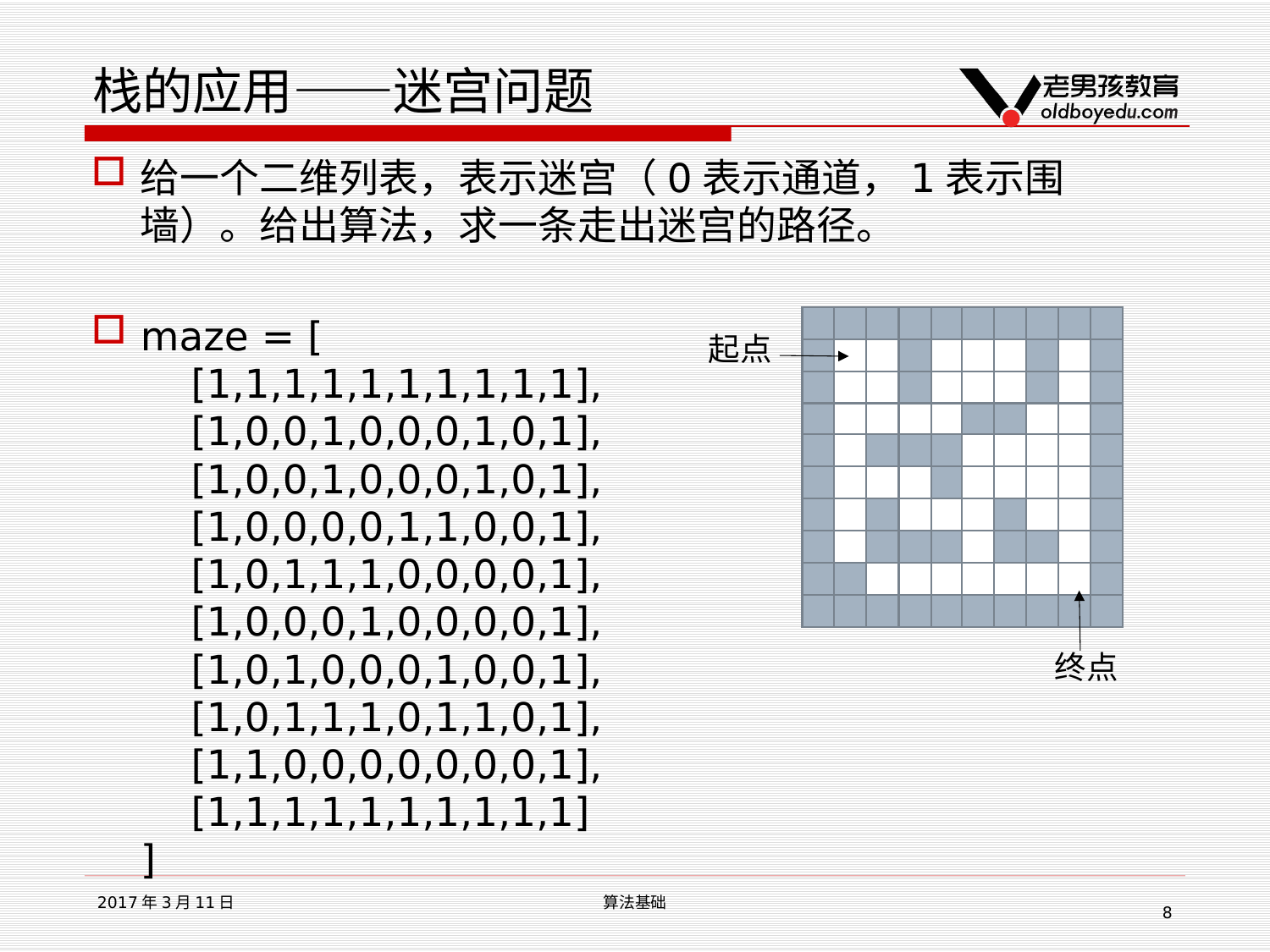

# 栈的应用——迷宫问题
给一个二维列表，表示迷宫（0表示通道，1表示围墙）。给出算法，求一条走出迷宫的路径。

maze = [
    [1,1,1,1,1,1,1,1,1,1],
    [1,0,0,1,0,0,0,1,0,1],
    [1,0,0,1,0,0,0,1,0,1],
    [1,0,0,0,0,1,1,0,0,1],
    [1,0,1,1,1,0,0,0,0,1],
    [1,0,0,0,1,0,0,0,0,1],
    [1,0,1,0,0,0,1,0,0,1],
    [1,0,1,1,1,0,1,1,0,1],
    [1,1,0,0,0,0,0,0,0,1],
    [1,1,1,1,1,1,1,1,1,1]
]

起点

终点
2017年3月11日
算法基础
8